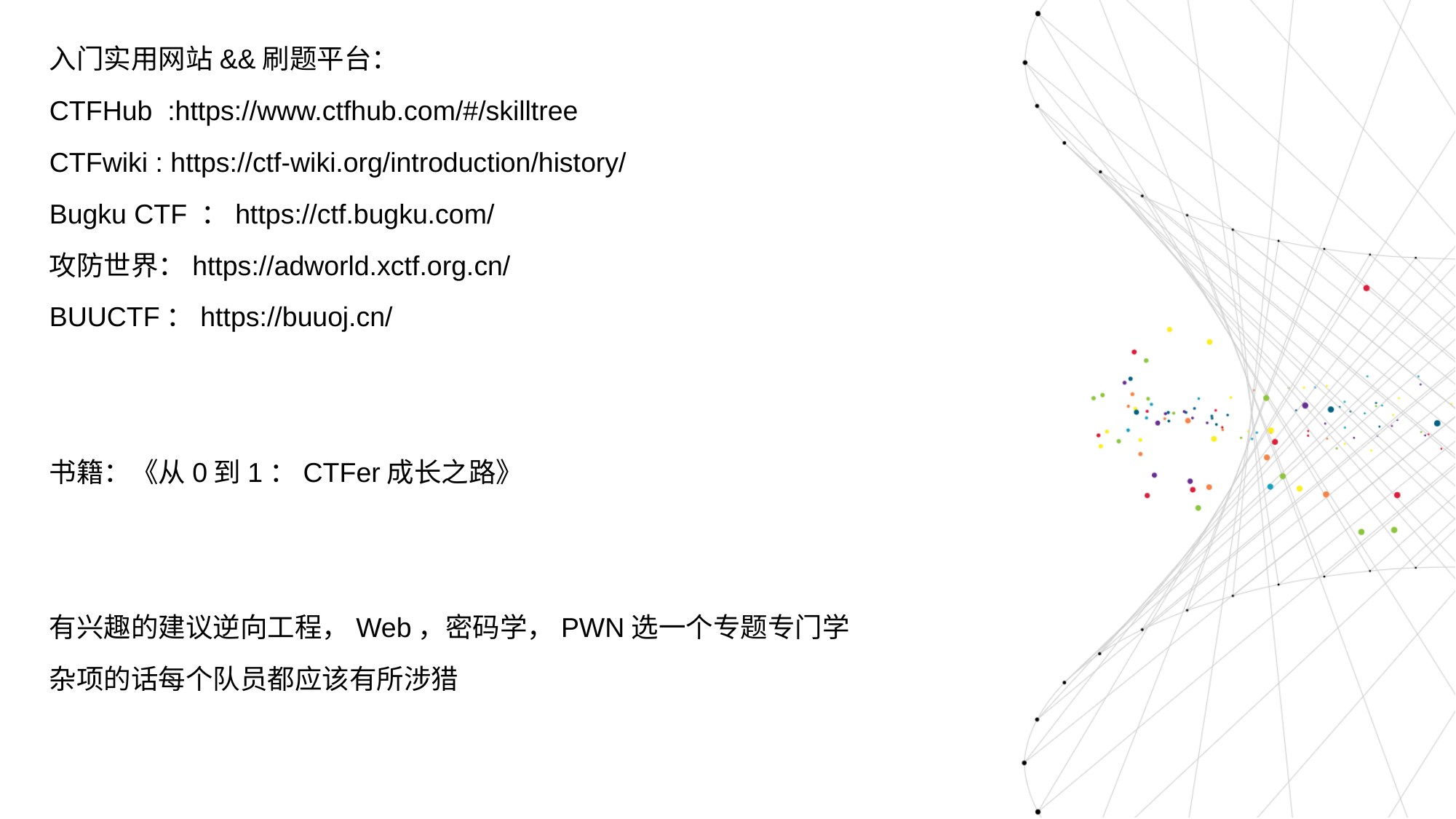

入门实用网站&&刷题平台：
CTFHub  :https://www.ctfhub.com/#/skilltree
CTFwiki : https://ctf-wiki.org/introduction/history/
Bugku CTF ：https://ctf.bugku.com/
攻防世界：https://adworld.xctf.org.cn/
BUUCTF：https://buuoj.cn/

书籍：《从0到1：CTFer成长之路》

有兴趣的建议逆向工程，Web，密码学，PWN选一个专题专门学
杂项的话每个队员都应该有所涉猎